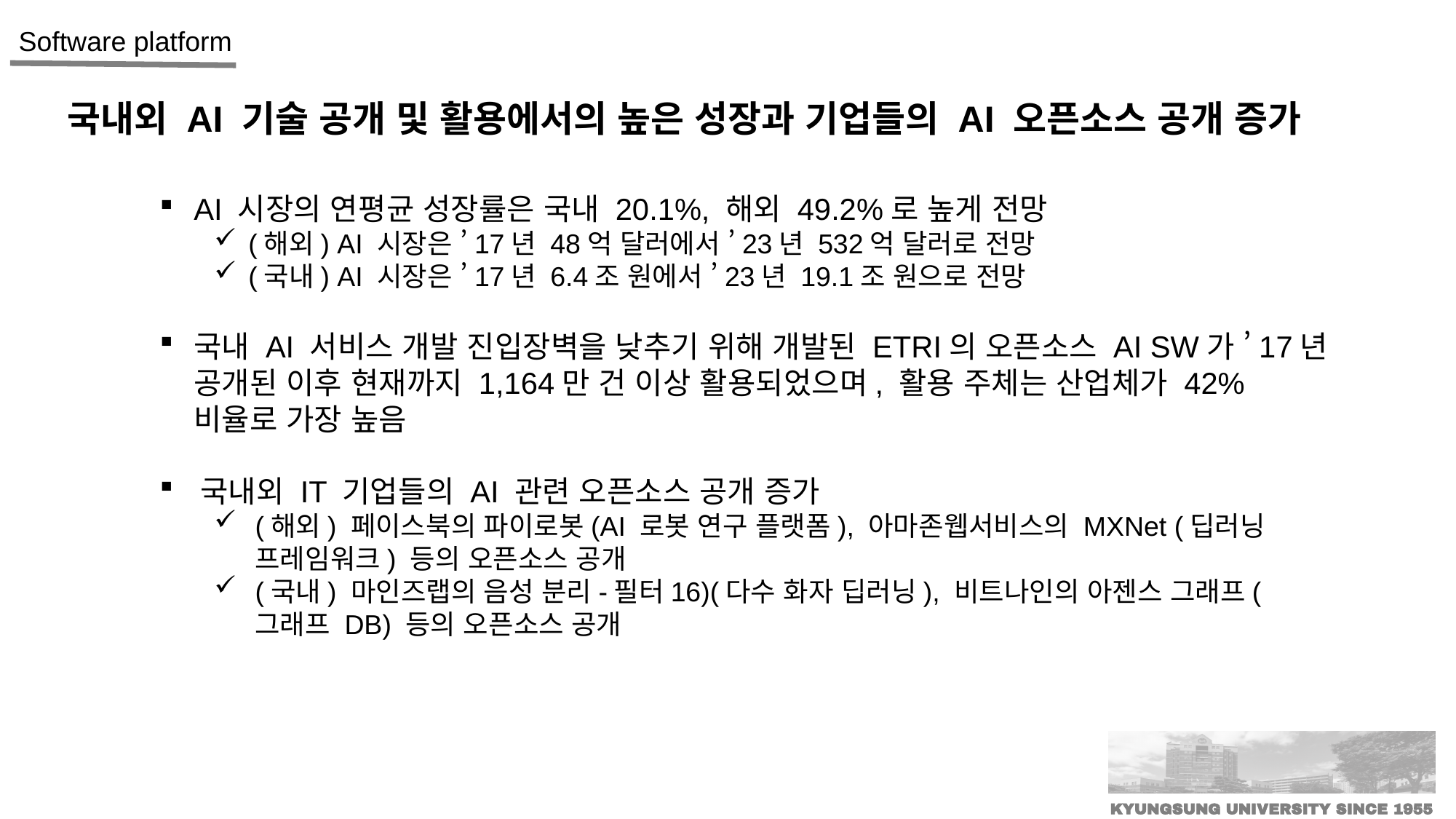

국내외 AI 기술 공개 및 활용에서의 높은 성장과 기업들의 AI 오픈소스 공개 증가
AI 시장의 연평균 성장률은 국내 20.1%, 해외 49.2%로 높게 전망
(해외) AI 시장은 ’17년 48억 달러에서 ’23년 532억 달러로 전망
(국내) AI 시장은 ’17년 6.4조 원에서 ’23년 19.1조 원으로 전망
국내 AI 서비스 개발 진입장벽을 낮추기 위해 개발된 ETRI의 오픈소스 AI SW가 ’17년 공개된 이후 현재까지 1,164만 건 이상 활용되었으며, 활용 주체는 산업체가 42% 비율로 가장 높음
국내외 IT 기업들의 AI 관련 오픈소스 공개 증가
(해외) 페이스북의 파이로봇(AI 로봇 연구 플랫폼), 아마존웹서비스의 MXNet (딥러닝 프레임워크) 등의 오픈소스 공개
(국내) 마인즈랩의 음성 분리-필터16)(다수 화자 딥러닝), 비트나인의 아젠스 그래프(그래프 DB) 등의 오픈소스 공개